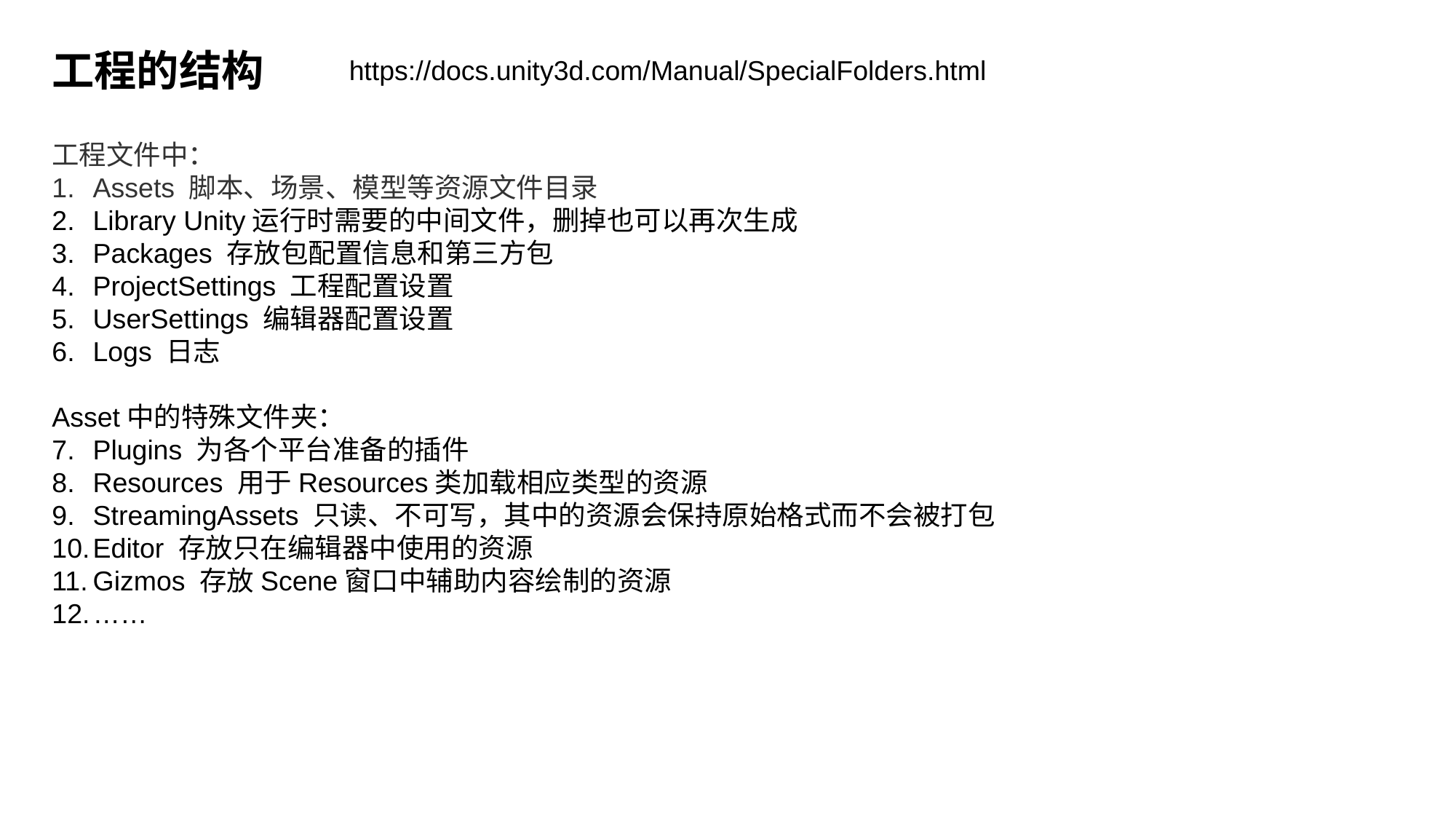

工程的结构
https://docs.unity3d.com/Manual/SpecialFolders.html
工程文件中：
Assets 脚本、场景、模型等资源文件目录
Library Unity运行时需要的中间文件，删掉也可以再次生成
Packages 存放包配置信息和第三方包
ProjectSettings 工程配置设置
UserSettings 编辑器配置设置
Logs 日志

Asset中的特殊文件夹：
Plugins 为各个平台准备的插件
Resources 用于Resources类加载相应类型的资源
StreamingAssets 只读、不可写，其中的资源会保持原始格式而不会被打包
Editor 存放只在编辑器中使用的资源
Gizmos 存放Scene窗口中辅助内容绘制的资源
……